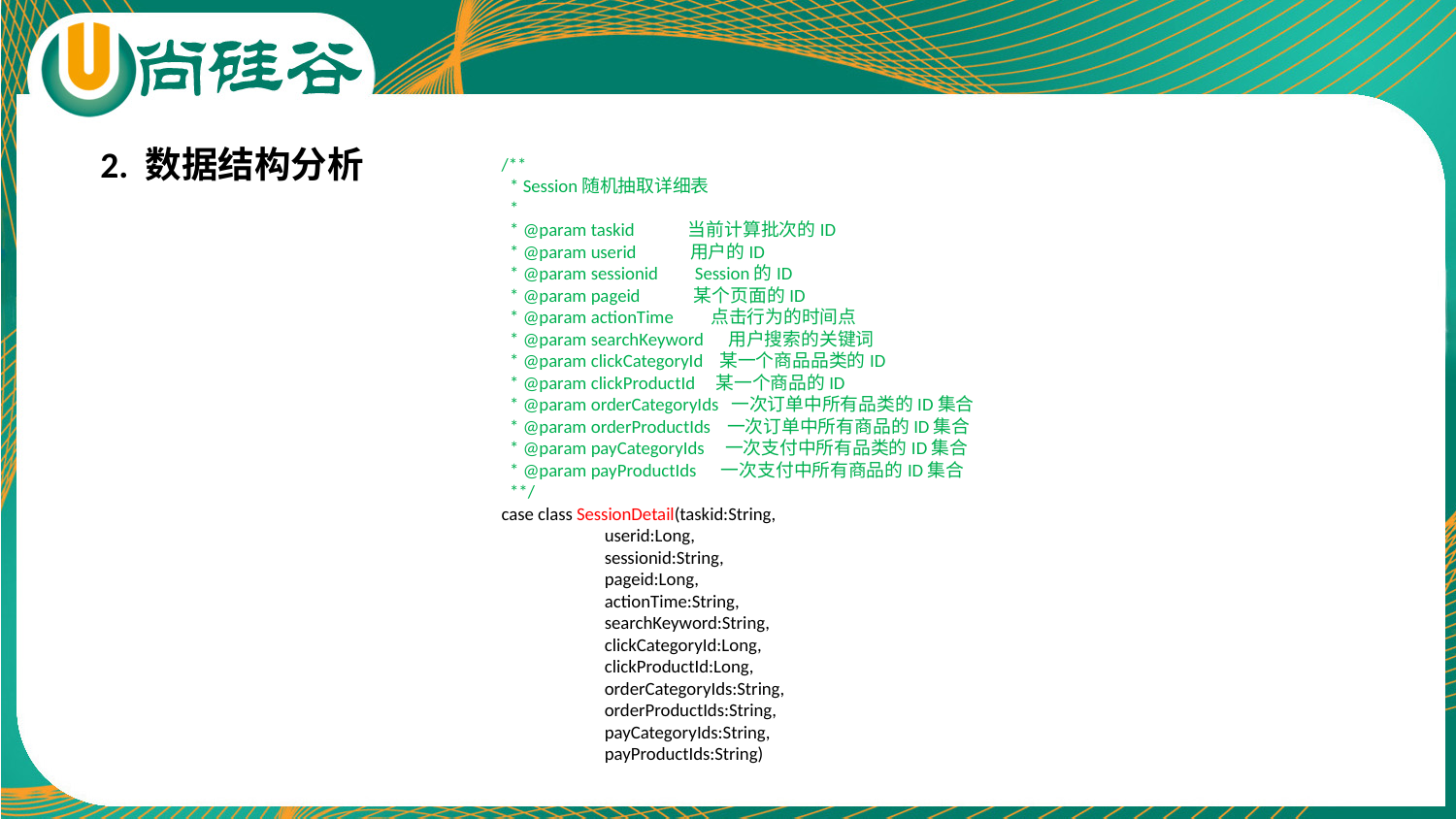

2. 数据结构分析
/**
  * Session随机抽取详细表
  *
  * @param taskid            当前计算批次的ID
  * @param userid            用户的ID
  * @param sessionid         Session的ID
  * @param pageid            某个页面的ID
  * @param actionTime        点击行为的时间点
  * @param searchKeyword     用户搜索的关键词
  * @param clickCategoryId   某一个商品品类的ID
  * @param clickProductId    某一个商品的ID
  * @param orderCategoryIds  一次订单中所有品类的ID集合
  * @param orderProductIds   一次订单中所有商品的ID集合
  * @param payCategoryIds    一次支付中所有品类的ID集合
  * @param payProductIds     一次支付中所有商品的ID集合
  **/
case class SessionDetail(taskid:String,
                         userid:Long,
                         sessionid:String,
                         pageid:Long,
                         actionTime:String,
                         searchKeyword:String,
                         clickCategoryId:Long,
                         clickProductId:Long,
                         orderCategoryIds:String,
                         orderProductIds:String,
                         payCategoryIds:String,
                         payProductIds:String)